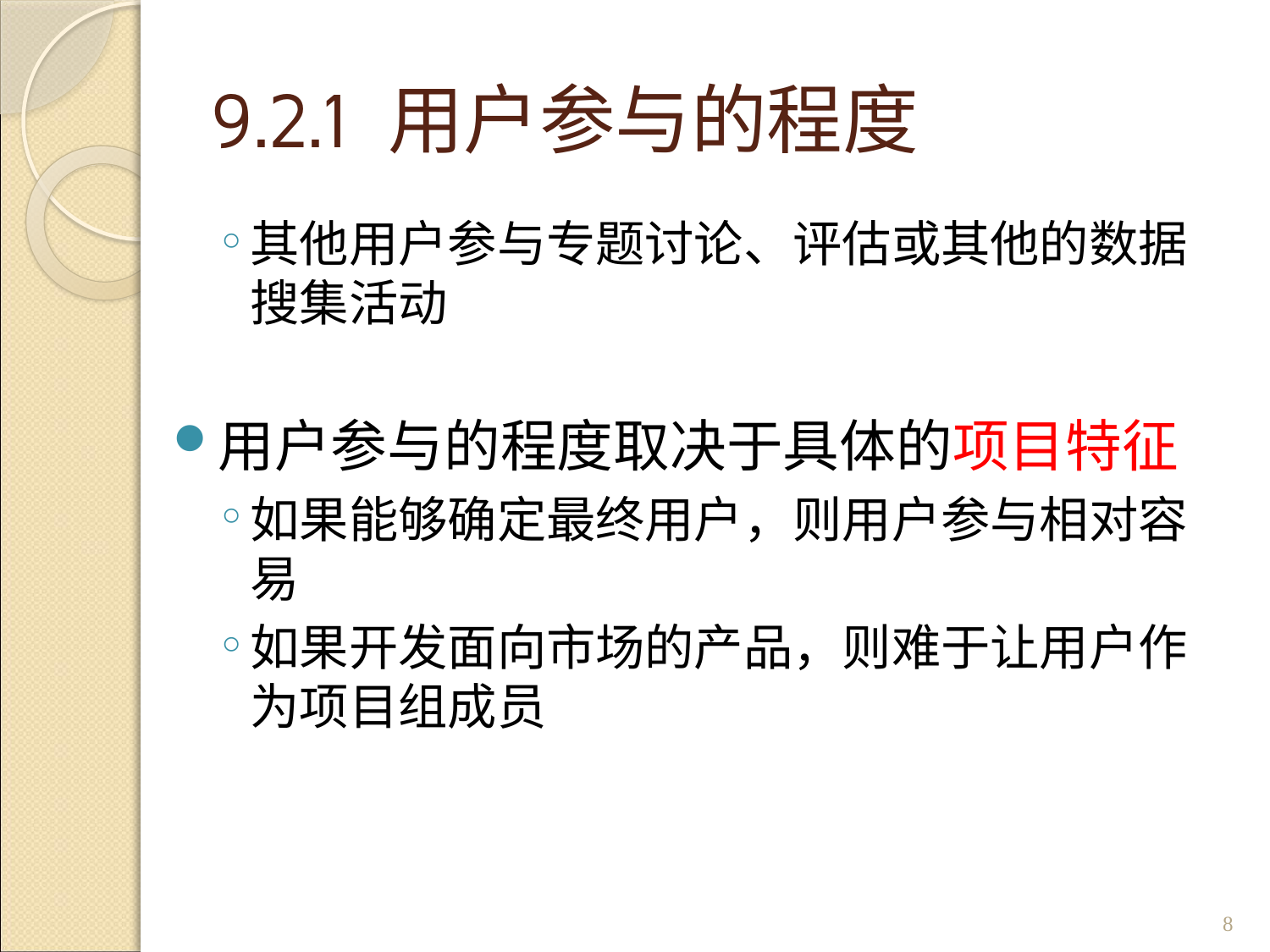

# 9.2.1 用户参与的程度
其他用户参与专题讨论、评估或其他的数据搜集活动

用户参与的程度取决于具体的项目特征
如果能够确定最终用户，则用户参与相对容易
如果开发面向市场的产品，则难于让用户作为项目组成员
8